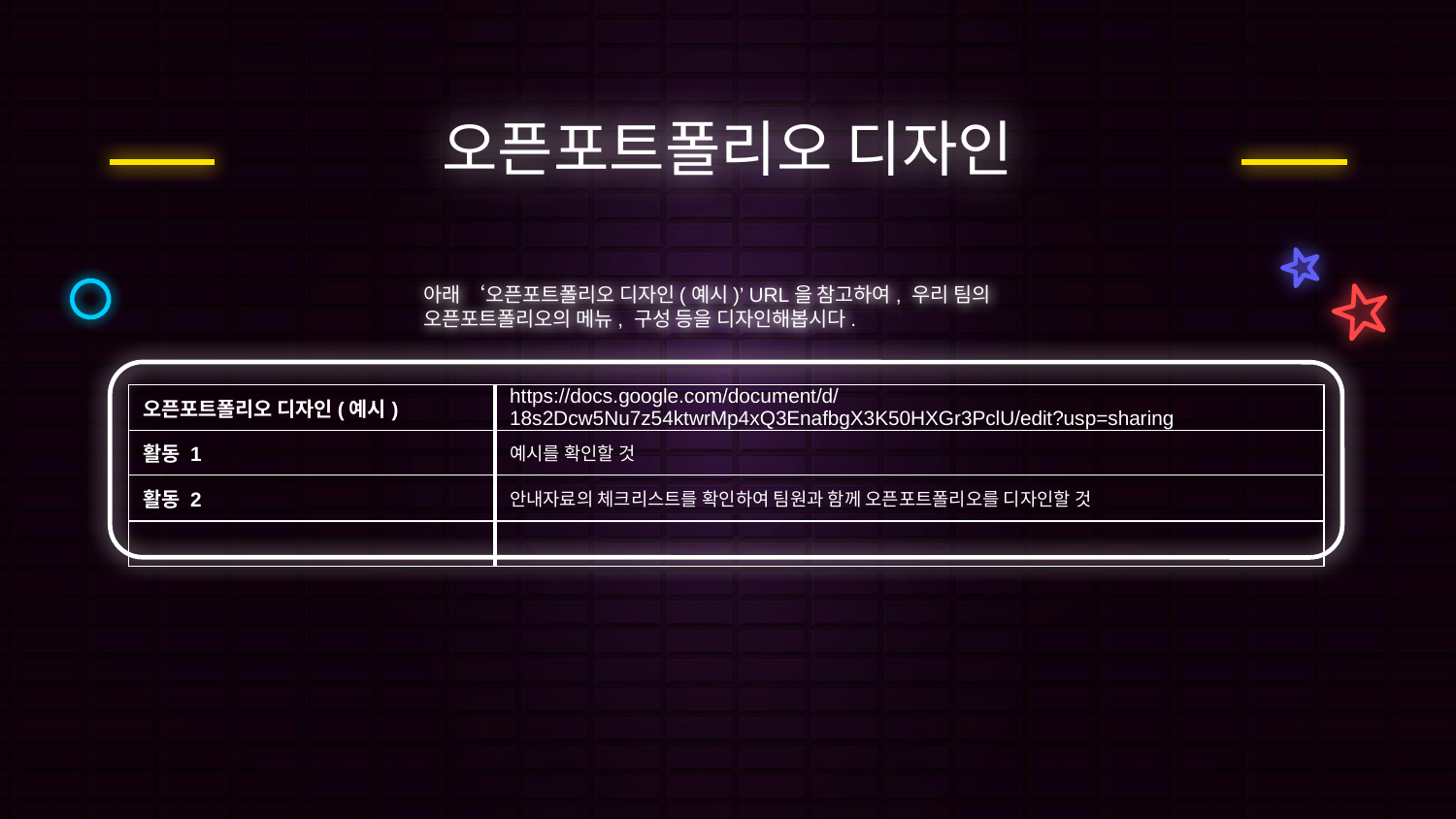

# 오픈포트폴리오 디자인

아래 ‘오픈포트폴리오 디자인(예시)’ URL을 참고하여, 우리 팀의 오픈포트폴리오의 메뉴, 구성 등을 디자인해봅시다.

| 오픈포트폴리오 디자인(예시) | https://docs.google.com/document/d/18s2Dcw5Nu7z54ktwrMp4xQ3EnafbgX3K50HXGr3PclU/edit?usp=sharing |
| --- | --- |
| 활동 1 | 예시를 확인할 것 |
| 활동 2 | 안내자료의 체크리스트를 확인하여 팀원과 함께 오픈포트폴리오를 디자인할 것 |
|  |  |